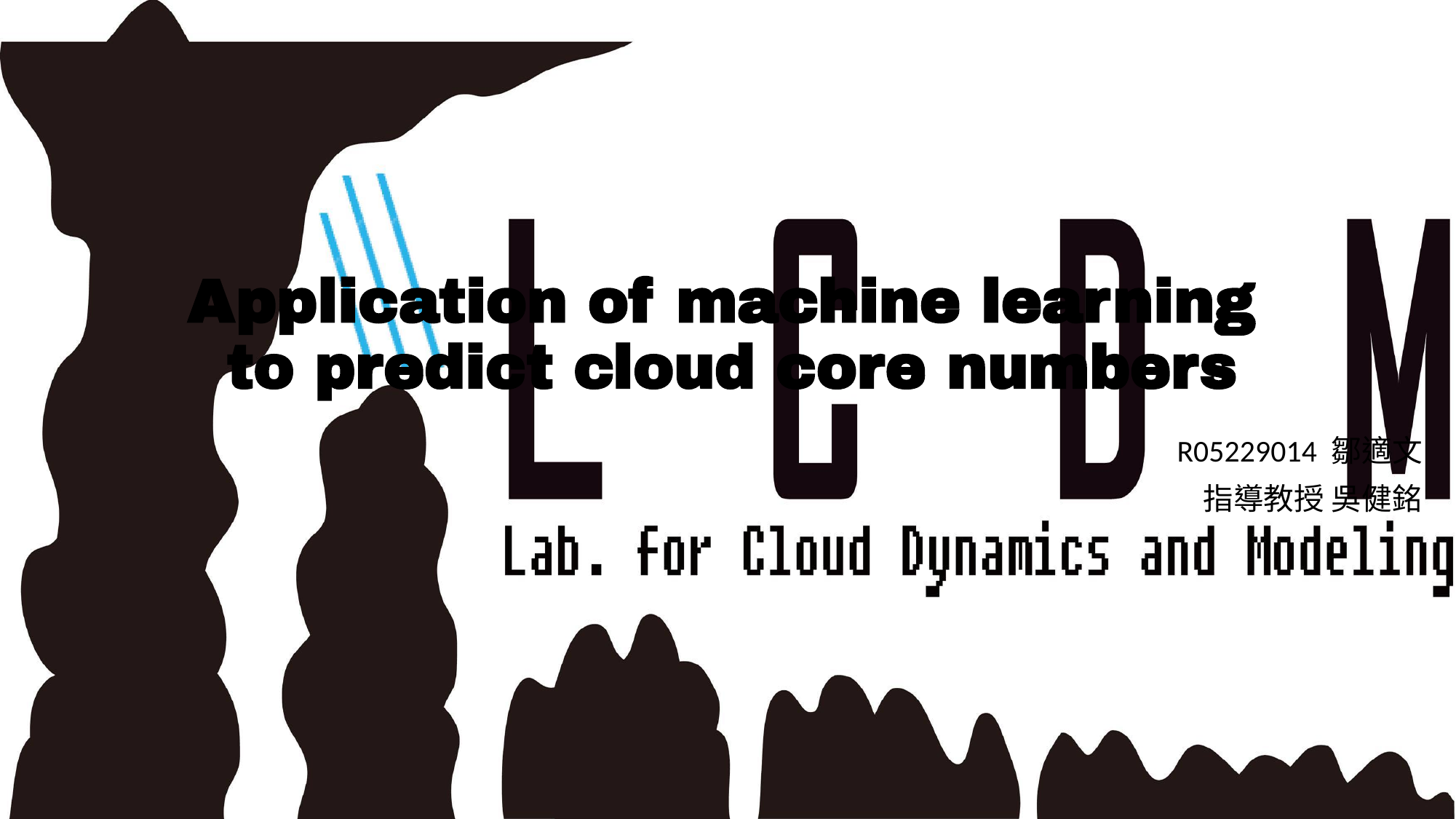

# Application of machine learning to predict cloud core numbers
R05229014 鄒適文
指導教授 吳健銘